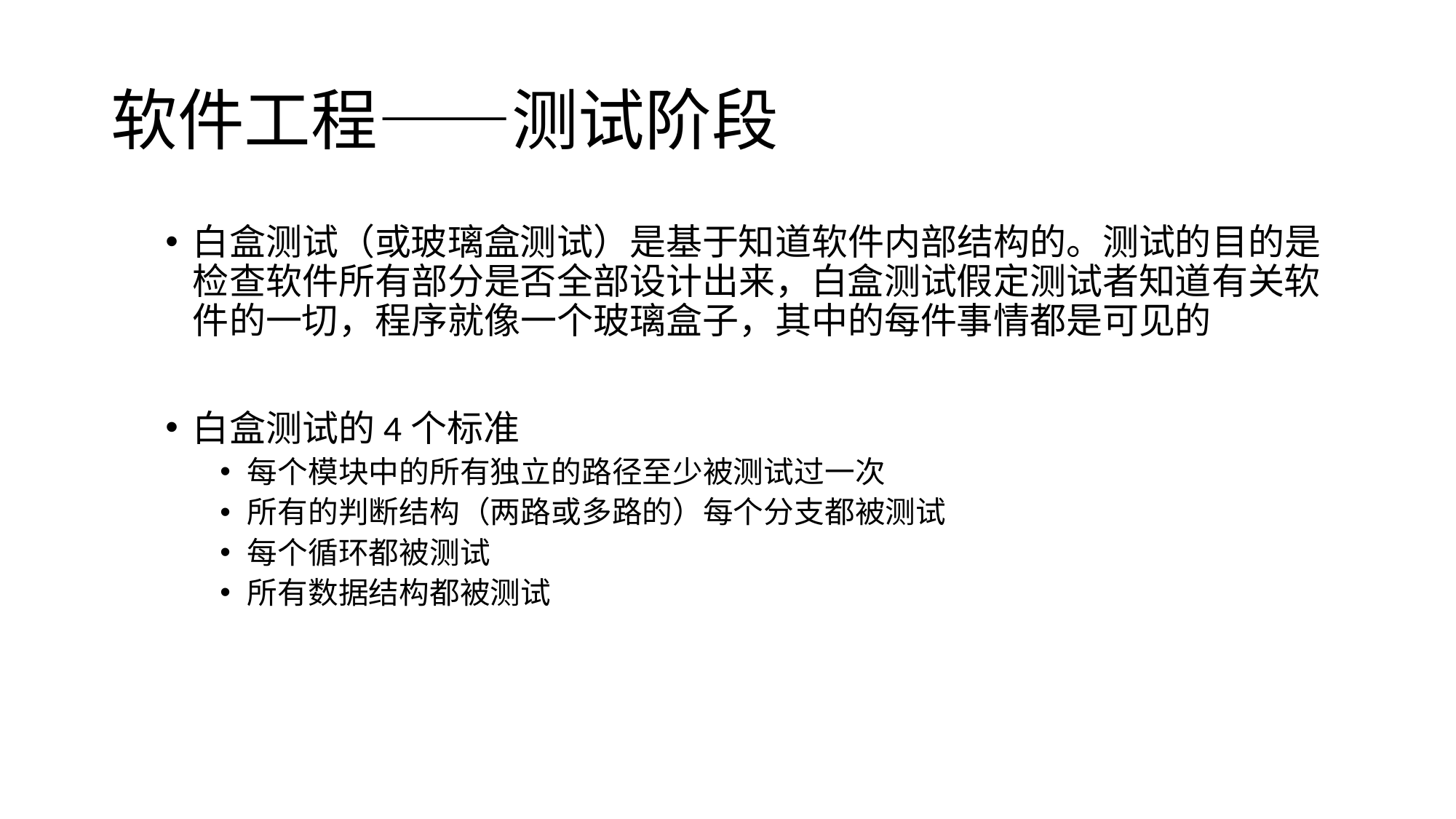

# 软件工程——测试阶段
白盒测试（或玻璃盒测试）是基于知道软件内部结构的。测试的目的是检查软件所有部分是否全部设计出来，白盒测试假定测试者知道有关软件的一切，程序就像一个玻璃盒子，其中的每件事情都是可见的

白盒测试的4个标准
每个模块中的所有独立的路径至少被测试过一次
所有的判断结构（两路或多路的）每个分支都被测试
每个循环都被测试
所有数据结构都被测试